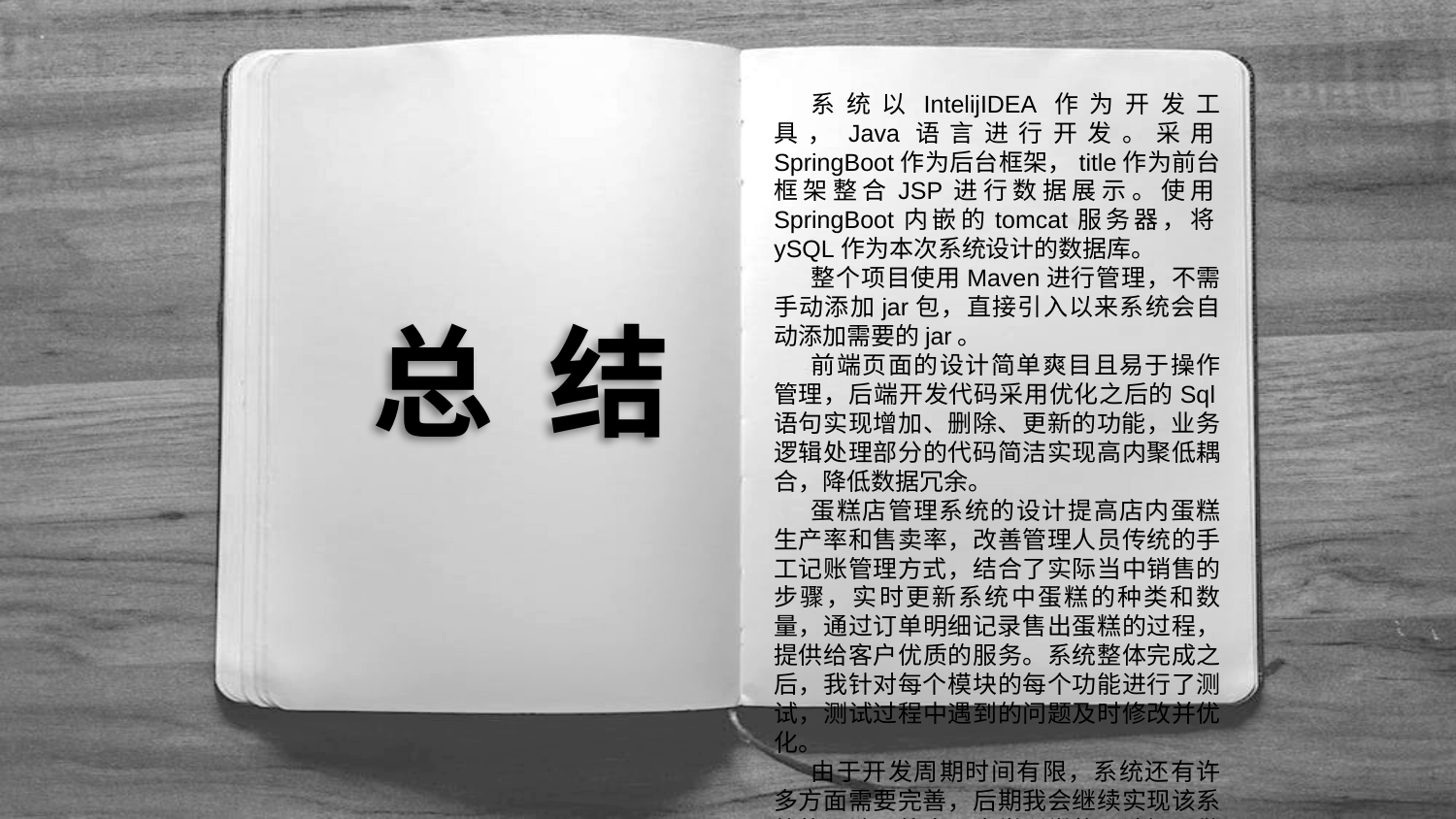

系统以IntelijIDEA作为开发工具，Java语言进行开发。采用SpringBoot作为后台框架，title作为前台框架整合JSP进行数据展示。使用SpringBoot内嵌的tomcat服务器，将ySQL作为本次系统设计的数据库。
整个项目使用Maven进行管理，不需手动添加jar包，直接引入以来系统会自动添加需要的jar。
前端页面的设计简单爽目且易于操作管理，后端开发代码采用优化之后的Sql语句实现增加、删除、更新的功能，业务逻辑处理部分的代码简洁实现高内聚低耦合，降低数据冗余。
蛋糕店管理系统的设计提高店内蛋糕生产率和售卖率，改善管理人员传统的手工记账管理方式，结合了实际当中销售的步骤，实时更新系统中蛋糕的种类和数量，通过订单明细记录售出蛋糕的过程，提供给客户优质的服务。系统整体完成之后，我针对每个模块的每个功能进行了测试，测试过程中遇到的问题及时修改并优化。
由于开发周期时间有限，系统还有许多方面需要完善，后期我会继续实现该系统的设计，将自己大学所学的理论知识做到学以致用。

总  结